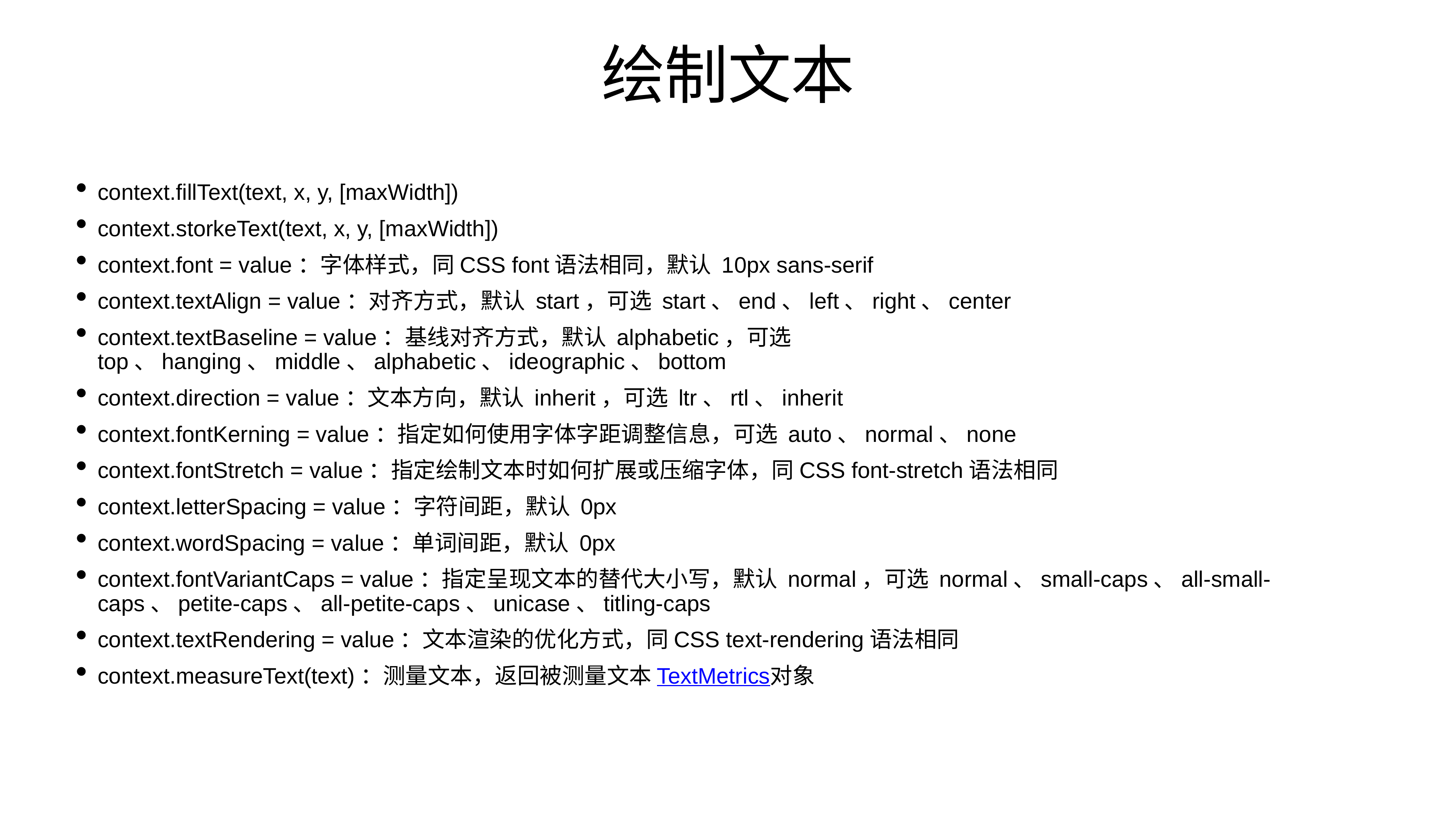

# 绘制文本
context.fillText(text, x, y, [maxWidth])
context.storkeText(text, x, y, [maxWidth])
context.font = value：字体样式，同CSS font语法相同，默认 10px sans-serif
context.textAlign = value：对齐方式，默认 start，可选 start、end、left、right、center
context.textBaseline = value：基线对齐方式，默认 alphabetic，可选 top、hanging、middle、alphabetic、ideographic、bottom
context.direction = value：文本方向，默认 inherit，可选 ltr、rtl、inherit
context.fontKerning = value：指定如何使用字体字距调整信息，可选 auto、normal、none
context.fontStretch = value：指定绘制文本时如何扩展或压缩字体，同CSS font-stretch语法相同
context.letterSpacing = value：字符间距，默认 0px
context.wordSpacing = value：单词间距，默认 0px
context.fontVariantCaps = value：指定呈现文本的替代大小写，默认 normal，可选 normal、small-caps、all-small-caps、petite-caps、all-petite-caps、unicase、titling-caps
context.textRendering = value：文本渲染的优化方式，同CSS text-rendering语法相同
context.measureText(text)：测量文本，返回被测量文本TextMetrics对象
5